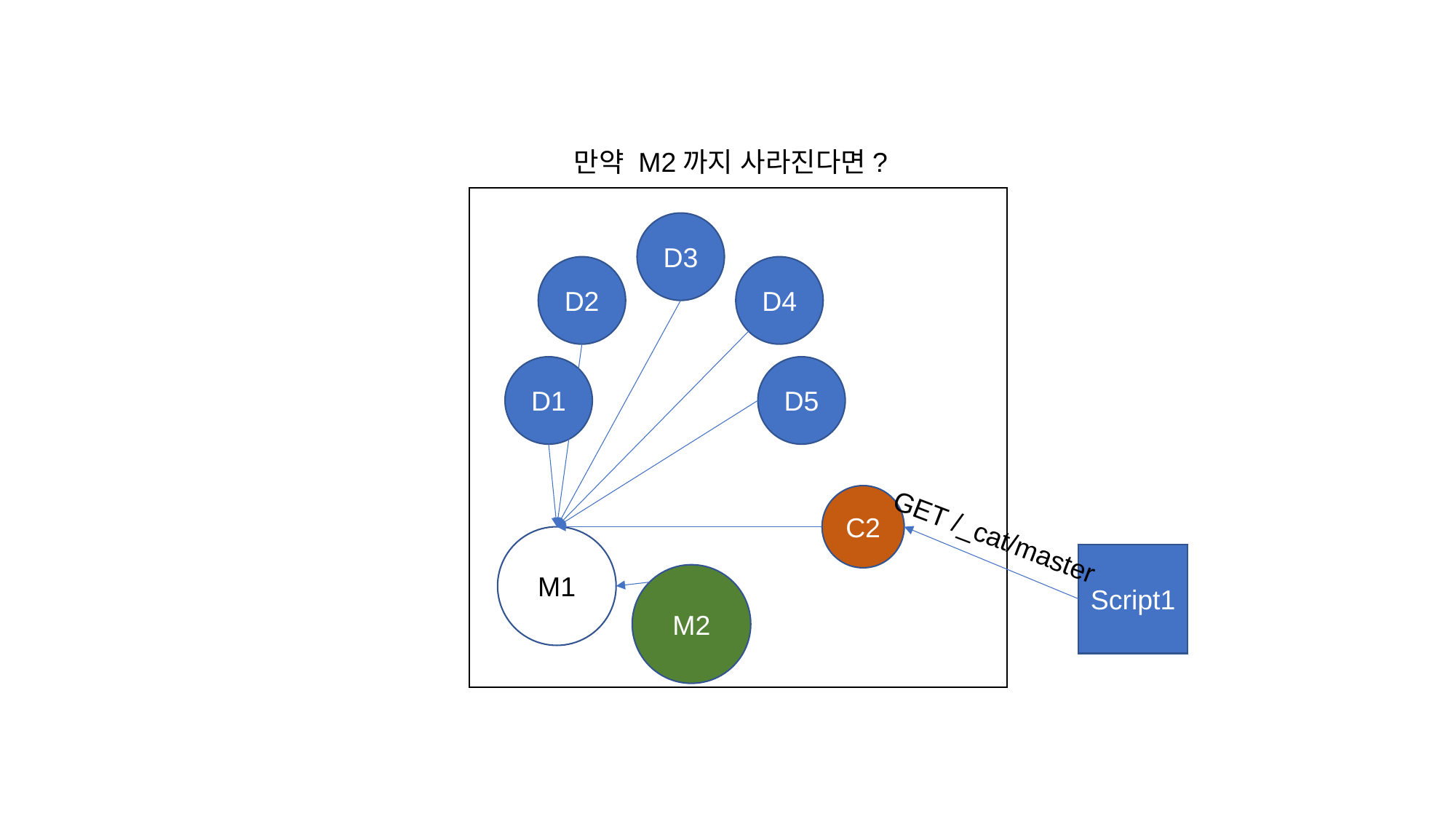

만약 M2까지 사라진다면?

D3
D2
D4
D1
D5
C2
GET /_cat/master
M1
Script1
M2